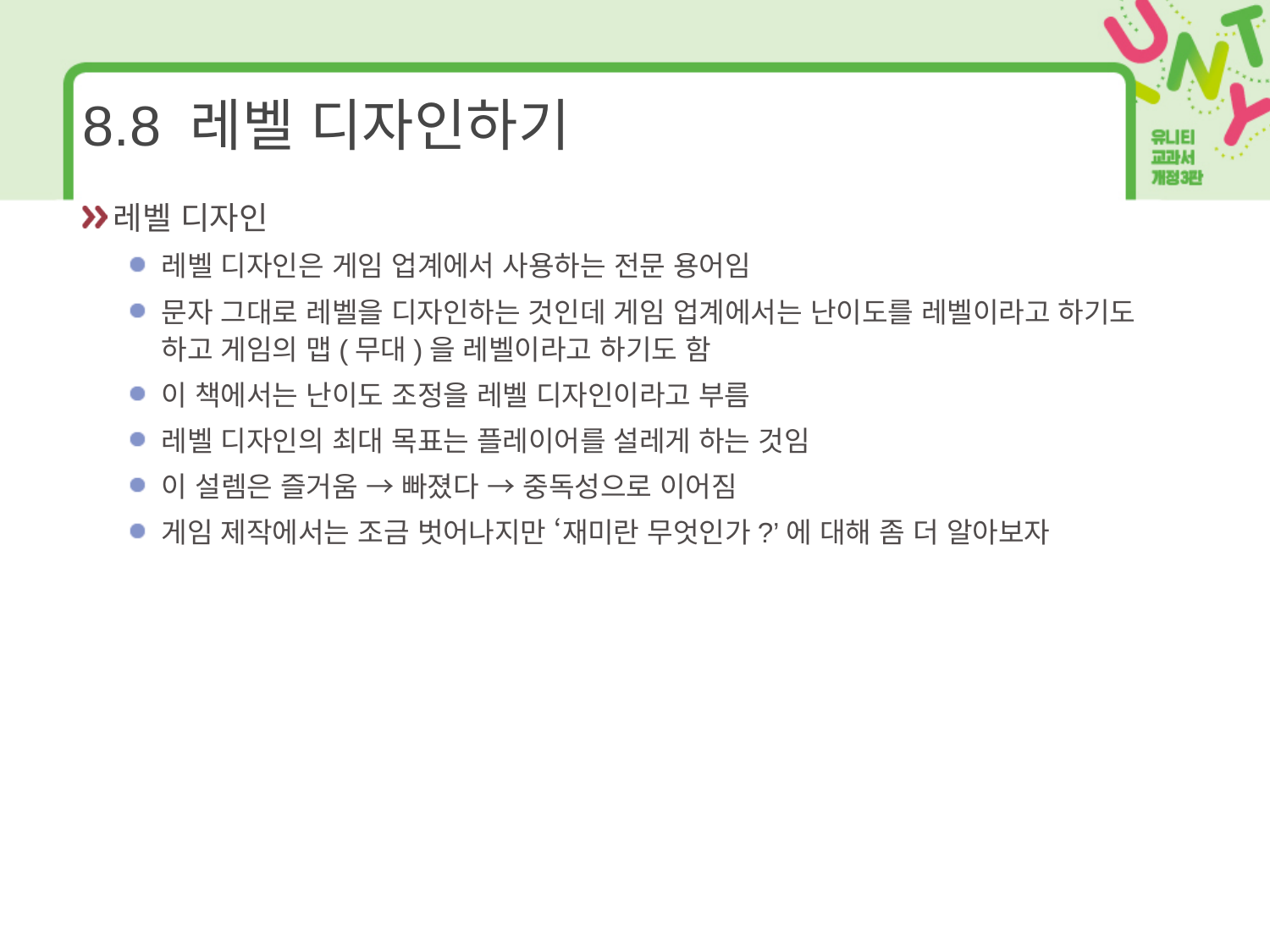

# 8.8 레벨 디자인하기
레벨 디자인
레벨 디자인은 게임 업계에서 사용하는 전문 용어임
문자 그대로 레벨을 디자인하는 것인데 게임 업계에서는 난이도를 레벨이라고 하기도 하고 게임의 맵(무대)을 레벨이라고 하기도 함
이 책에서는 난이도 조정을 레벨 디자인이라고 부름
레벨 디자인의 최대 목표는 플레이어를 설레게 하는 것임
이 설렘은 즐거움 → 빠졌다 → 중독성으로 이어짐
게임 제작에서는 조금 벗어나지만 ‘재미란 무엇인가?’에 대해 좀 더 알아보자